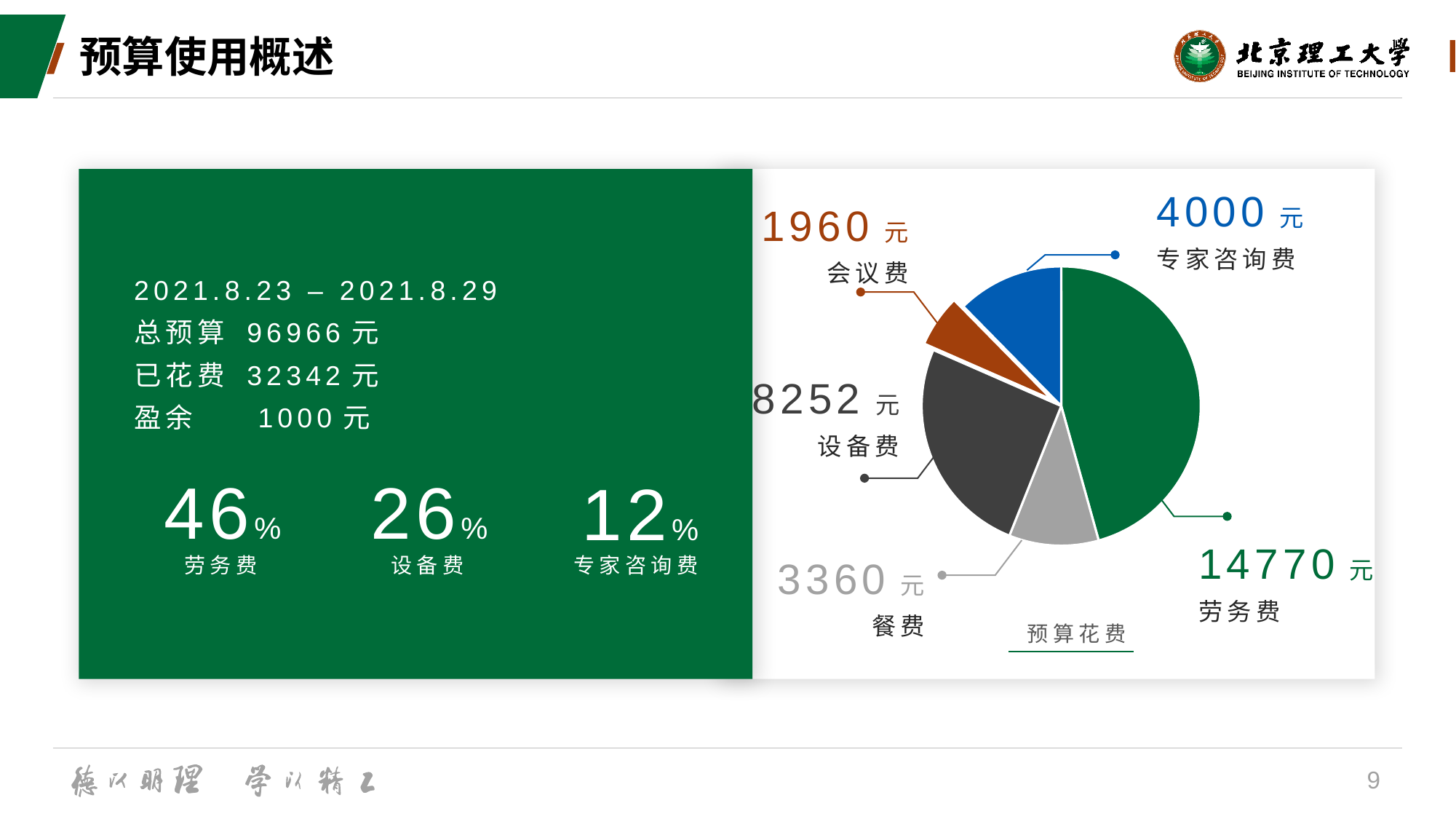

# 预算使用概述

4000元
专家咨询费

### Chart

| Category | 费用 |
|---|---|
| 劳务费 | 14770.0 |
| 餐费 | 3360.0 |
| 设备费 | 8252.0 |
| 会议费 | 1960.0 |
| 专家咨询费 | 4000.0 |
1960元
会议费

2021.8.23 – 2021.8.29
总预算 96966元
已花费 32342元
盈余     1000元

8252元
设备费
46%
26%
12%

14770元
劳务费
3360元
餐费

劳务费
设备费
专家咨询费
预算花费